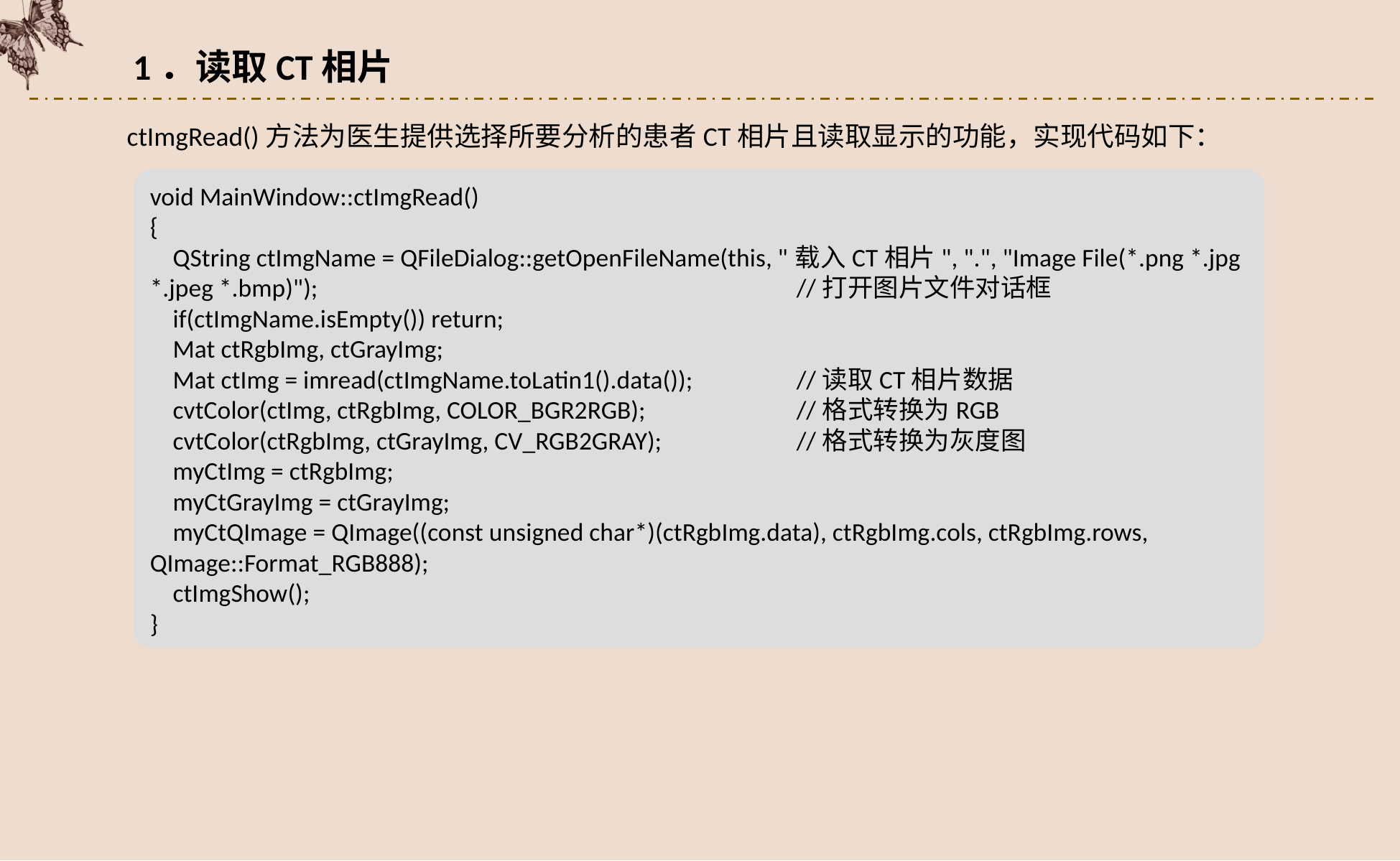

1．读取CT相片
ctImgRead()方法为医生提供选择所要分析的患者CT相片且读取显示的功能，实现代码如下：
void MainWindow::ctImgRead()
{
    QString ctImgName = QFileDialog::getOpenFileName(this, "载入CT相片", ".", "Image File(*.png *.jpg *.jpeg *.bmp)");					//打开图片文件对话框
    if(ctImgName.isEmpty()) return;
    Mat ctRgbImg, ctGrayImg;
    Mat ctImg = imread(ctImgName.toLatin1().data());	//读取CT相片数据
    cvtColor(ctImg, ctRgbImg, COLOR_BGR2RGB);		//格式转换为RGB
    cvtColor(ctRgbImg, ctGrayImg, CV_RGB2GRAY);		//格式转换为灰度图
    myCtImg = ctRgbImg;
    myCtGrayImg = ctGrayImg;
    myCtQImage = QImage((const unsigned char*)(ctRgbImg.data), ctRgbImg.cols, ctRgbImg.rows, QImage::Format_RGB888);
    ctImgShow();
}